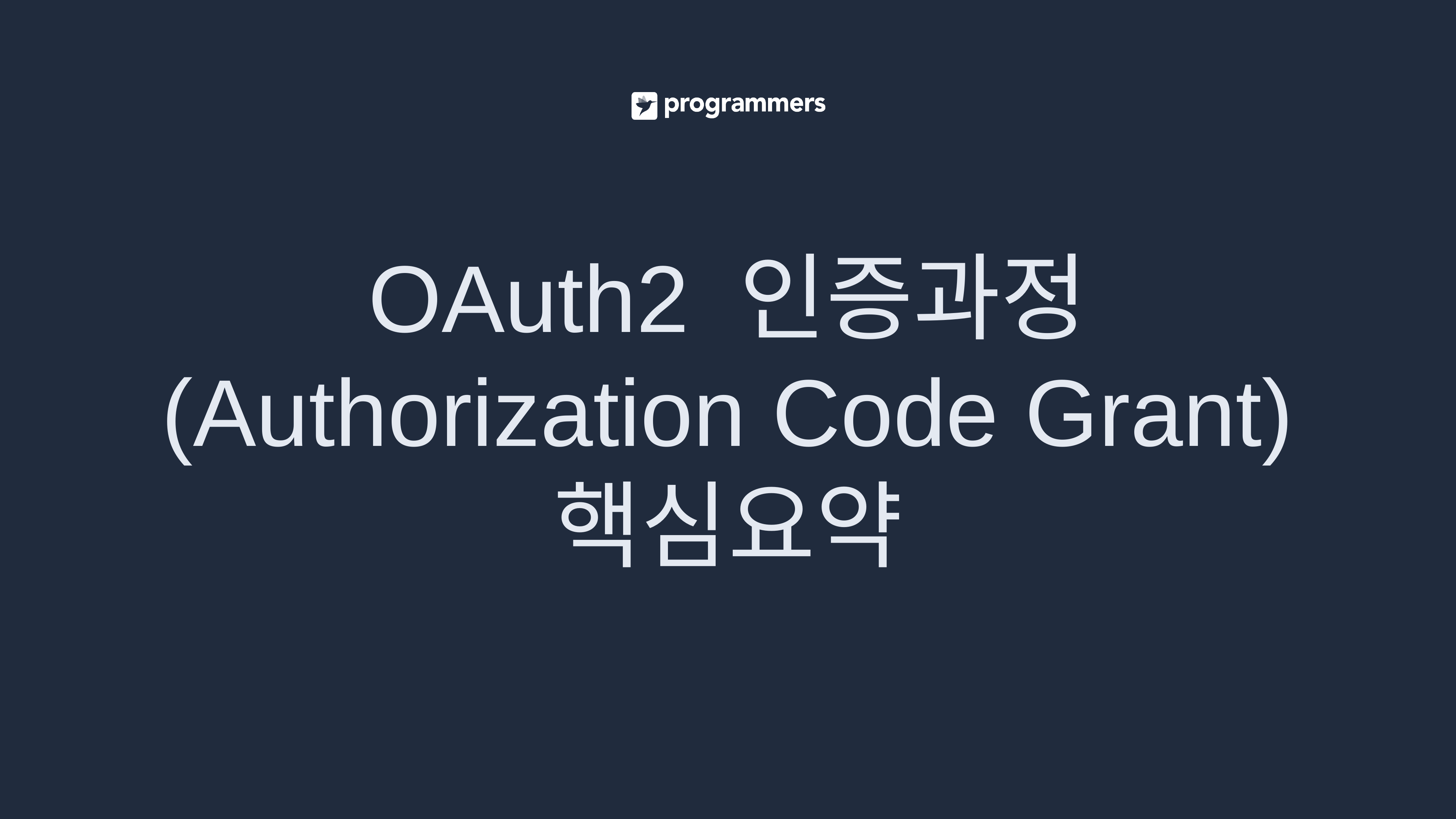

# OAuth2 인증과정 (Authorization Code Grant) 핵심요약